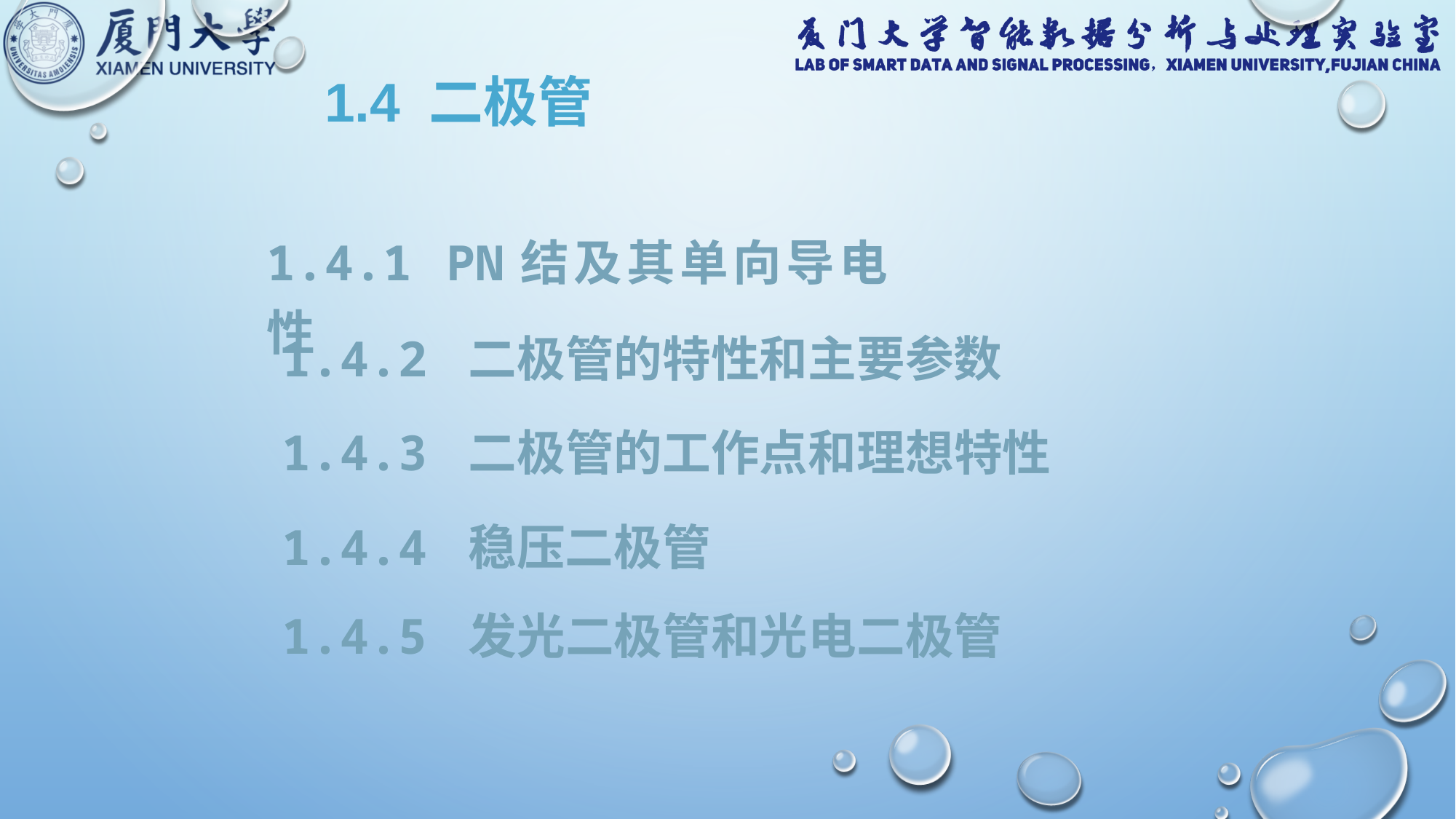

1.4 二极管
1.4.1 PN结及其单向导电性
1.4.2 二极管的特性和主要参数
1.4.3 二极管的工作点和理想特性
1.4.4 稳压二极管
1.4.5 发光二极管和光电二极管
142